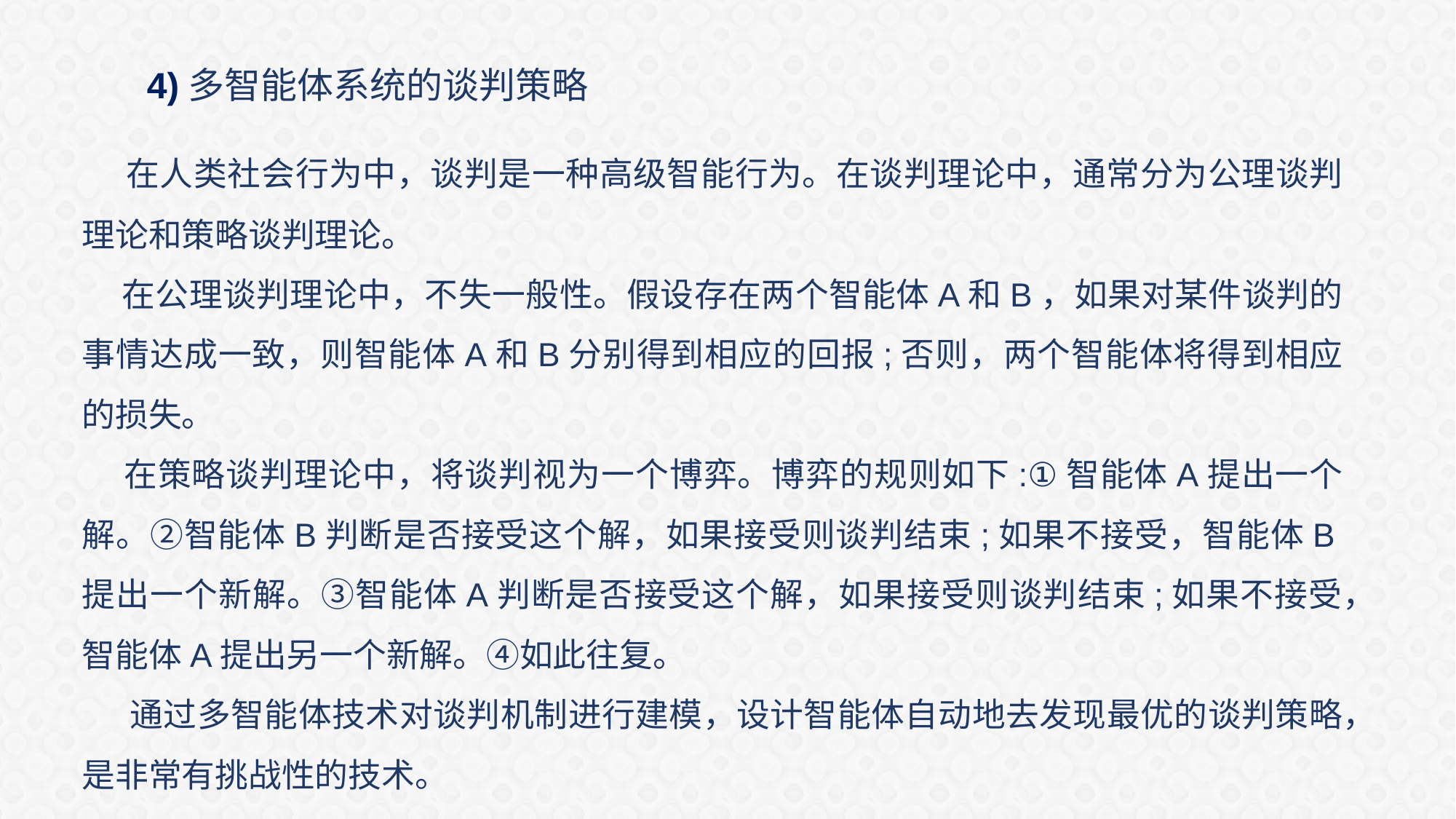

4)多智能体系统的谈判策略
    在人类社会行为中，谈判是一种高级智能行为。在谈判理论中，通常分为公理谈判理论和策略谈判理论。
    在公理谈判理论中，不失一般性。假设存在两个智能体A和B，如果对某件谈判的事情达成一致，则智能体A和B分别得到相应的回报;否则，两个智能体将得到相应的损失。
    在策略谈判理论中，将谈判视为一个博弈。博弈的规则如下:①智能体A提出一个解。②智能体B判断是否接受这个解，如果接受则谈判结束;如果不接受，智能体B提出一个新解。③智能体A判断是否接受这个解，如果接受则谈判结束;如果不接受，智能体A提出另一个新解。④如此往复。
     通过多智能体技术对谈判机制进行建模，设计智能体自动地去发现最优的谈判策略，是非常有挑战性的技术。